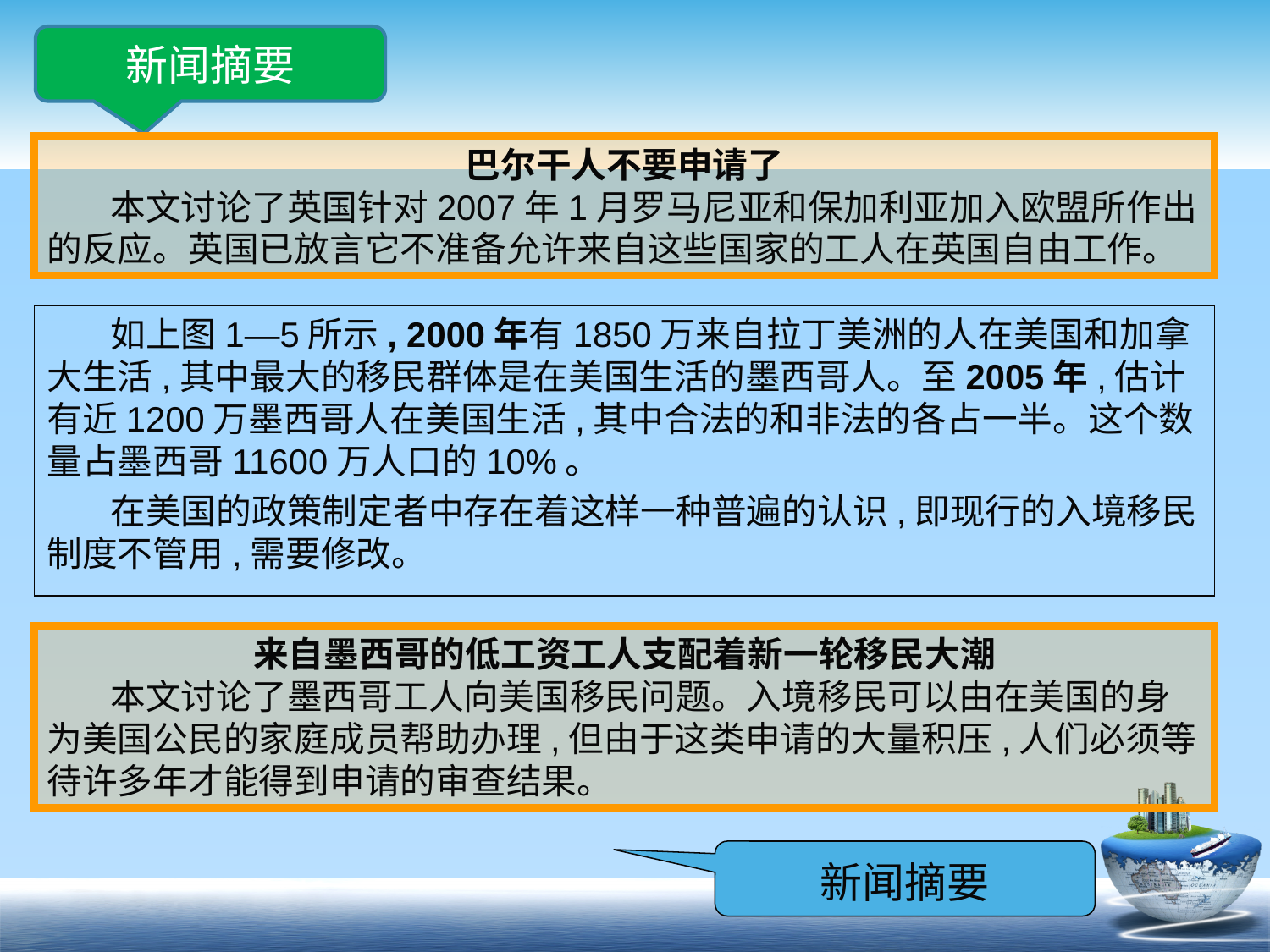

新闻摘要
巴尔干人不要申请了
本文讨论了英国针对2007年1月罗马尼亚和保加利亚加入欧盟所作出的反应。英国已放言它不准备允许来自这些国家的工人在英国自由工作。
如上图1—5所示, 2000年有1850万来自拉丁美洲的人在美国和加拿大生活,其中最大的移民群体是在美国生活的墨西哥人。至2005年,估计有近1200万墨西哥人在美国生活,其中合法的和非法的各占一半。这个数量占墨西哥11600万人口的10%。
在美国的政策制定者中存在着这样一种普遍的认识,即现行的入境移民制度不管用,需要修改。
来自墨西哥的低工资工人支配着新一轮移民大潮
本文讨论了墨西哥工人向美国移民问题。入境移民可以由在美国的身为美国公民的家庭成员帮助办理,但由于这类申请的大量积压,人们必须等待许多年才能得到申请的审查结果。
新闻摘要